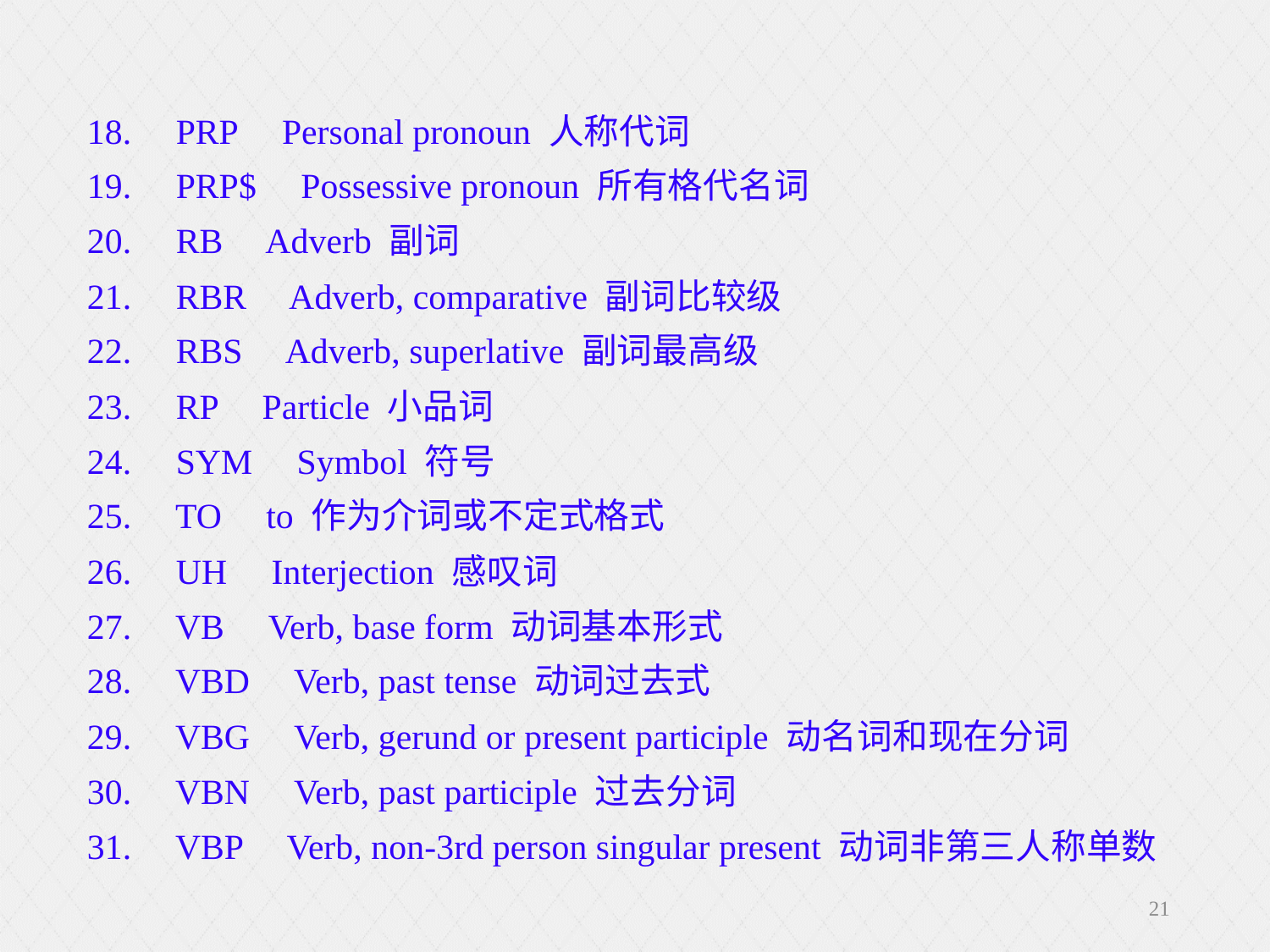

18.     PRP     Personal pronoun 人称代词
19.     PRP$     Possessive pronoun 所有格代名词
20.     RB     Adverb 副词
21.     RBR     Adverb, comparative 副词比较级
22.     RBS     Adverb, superlative 副词最高级
23.     RP     Particle 小品词
24.     SYM     Symbol 符号
25.     TO     to 作为介词或不定式格式
26.     UH     Interjection 感叹词
27.     VB     Verb, base form 动词基本形式
28.     VBD     Verb, past tense 动词过去式
29.     VBG     Verb, gerund or present participle 动名词和现在分词
30.     VBN     Verb, past participle 过去分词
31.     VBP     Verb, non-3rd person singular present 动词非第三人称单数

21